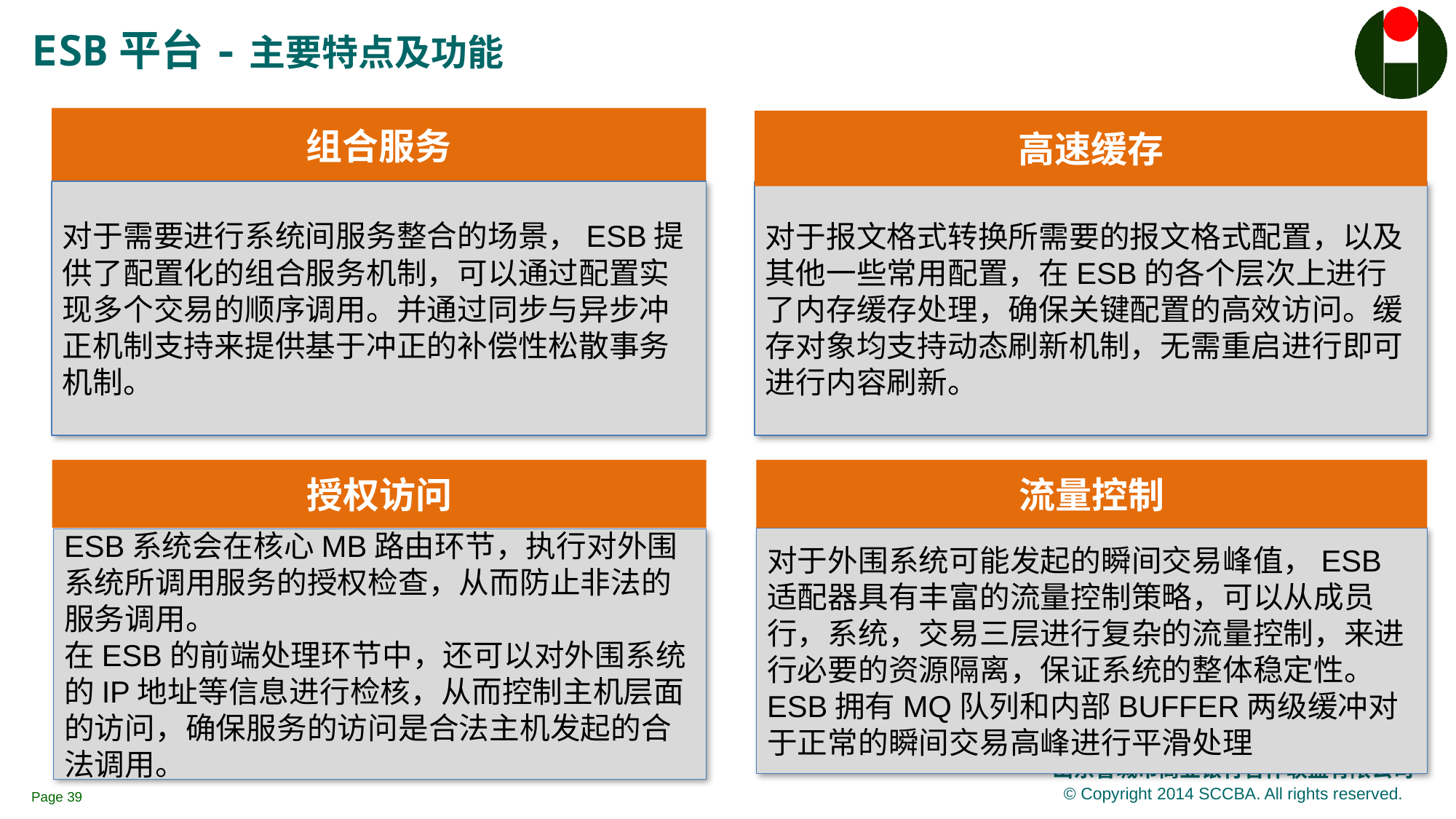

ESB平台-主要特点及功能
组合服务
高速缓存
对于需要进行系统间服务整合的场景，ESB提供了配置化的组合服务机制，可以通过配置实现多个交易的顺序调用。并通过同步与异步冲正机制支持来提供基于冲正的补偿性松散事务机制。
对于报文格式转换所需要的报文格式配置，以及其他一些常用配置，在ESB的各个层次上进行了内存缓存处理，确保关键配置的高效访问。缓存对象均支持动态刷新机制，无需重启进行即可进行内容刷新。
授权访问
流量控制
对于外围系统可能发起的瞬间交易峰值，ESB适配器具有丰富的流量控制策略，可以从成员行，系统，交易三层进行复杂的流量控制，来进行必要的资源隔离，保证系统的整体稳定性。
ESB拥有MQ队列和内部BUFFER两级缓冲对于正常的瞬间交易高峰进行平滑处理
ESB系统会在核心MB路由环节，执行对外围系统所调用服务的授权检查，从而防止非法的服务调用。
在ESB的前端处理环节中，还可以对外围系统的IP地址等信息进行检核，从而控制主机层面的访问，确保服务的访问是合法主机发起的合法调用。
Page 39